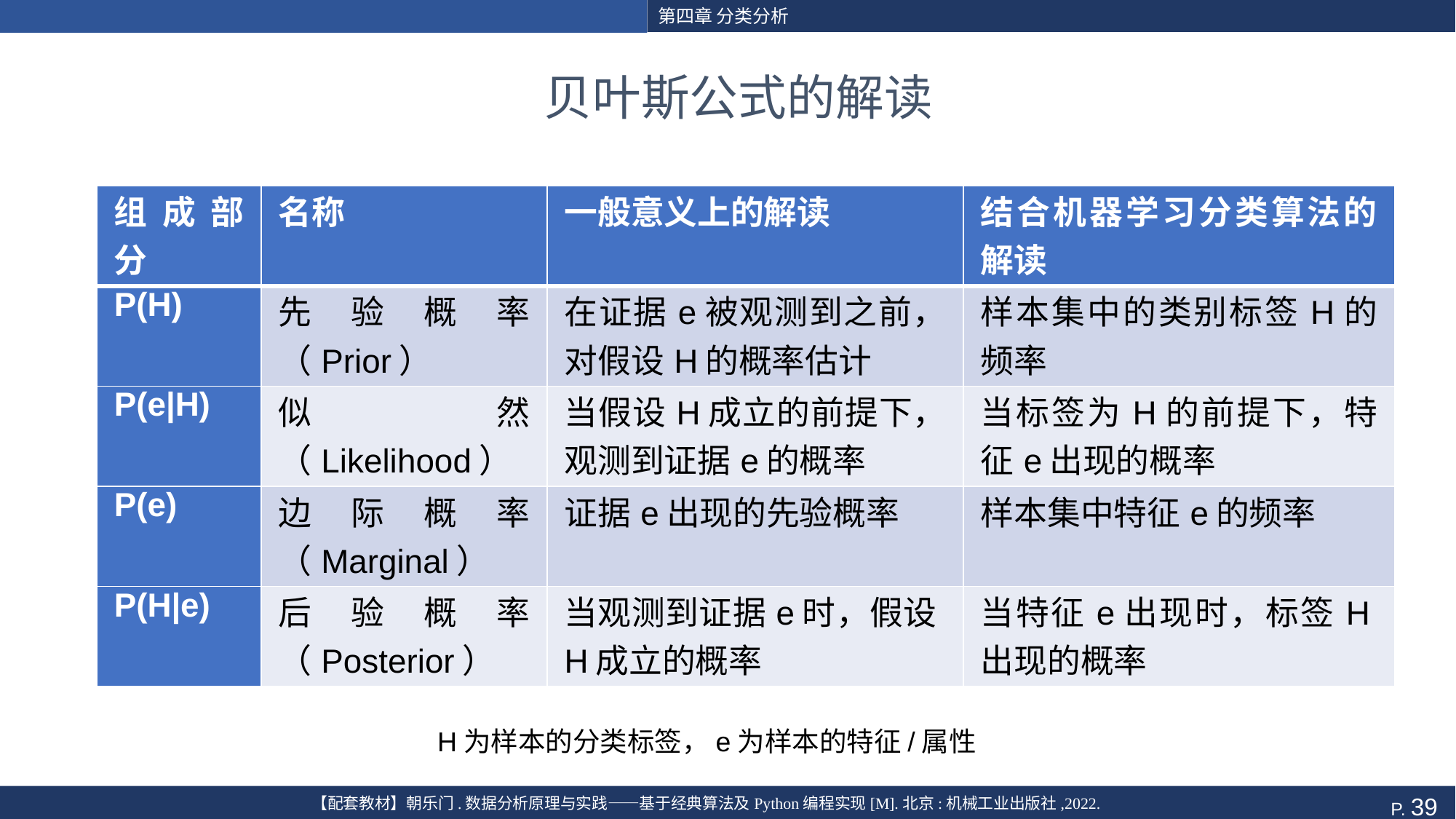

# 贝叶斯公式的解读
| 组成部分 | 名称 | 一般意义上的解读 | 结合机器学习分类算法的解读 |
| --- | --- | --- | --- |
| P(H) | 先验概率（Prior） | 在证据e被观测到之前，对假设H的概率估计 | 样本集中的类别标签H的频率 |
| P(e|H) | 似然（Likelihood） | 当假设H成立的前提下，观测到证据e的概率 | 当标签为H的前提下，特征e出现的概率 |
| P(e) | 边际概率（Marginal） | 证据e出现的先验概率 | 样本集中特征e的频率 |
| P(H|e) | 后验概率（Posterior） | 当观测到证据e时，假设H成立的概率 | 当特征e出现时，标签H出现的概率 |
H为样本的分类标签，e为样本的特征/属性